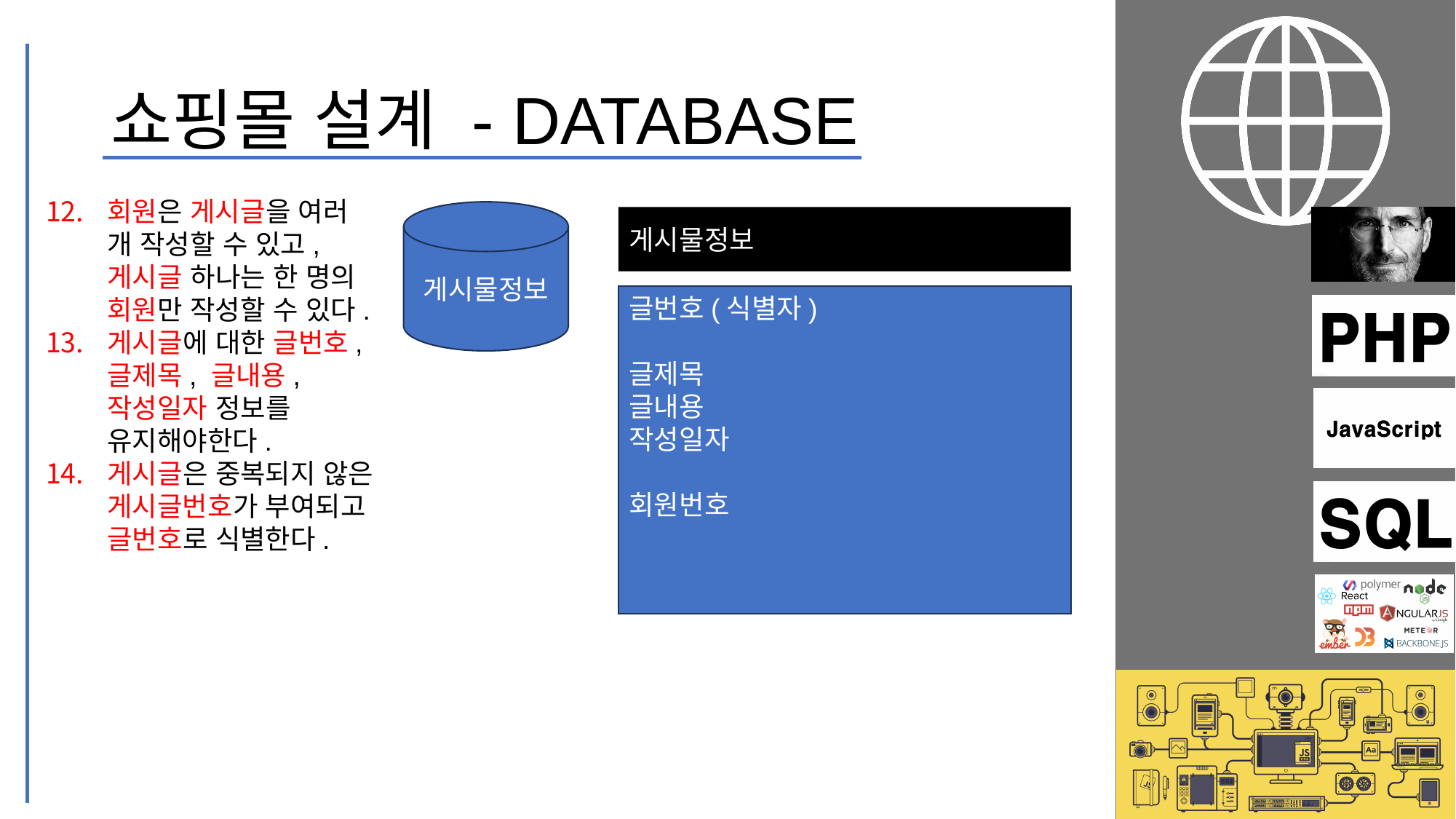

# 쇼핑몰 설계 - DATABASE
회원은 게시글을 여러 개 작성할 수 있고, 게시글 하나는 한 명의 회원만 작성할 수 있다.
게시글에 대한 글번호, 글제목, 글내용, 작성일자 정보를 유지해야한다.
게시글은 중복되지 않은 게시글번호가 부여되고 글번호로 식별한다.
게시물정보
게시물정보
글번호(식별자)

글제목
글내용
작성일자

회원번호